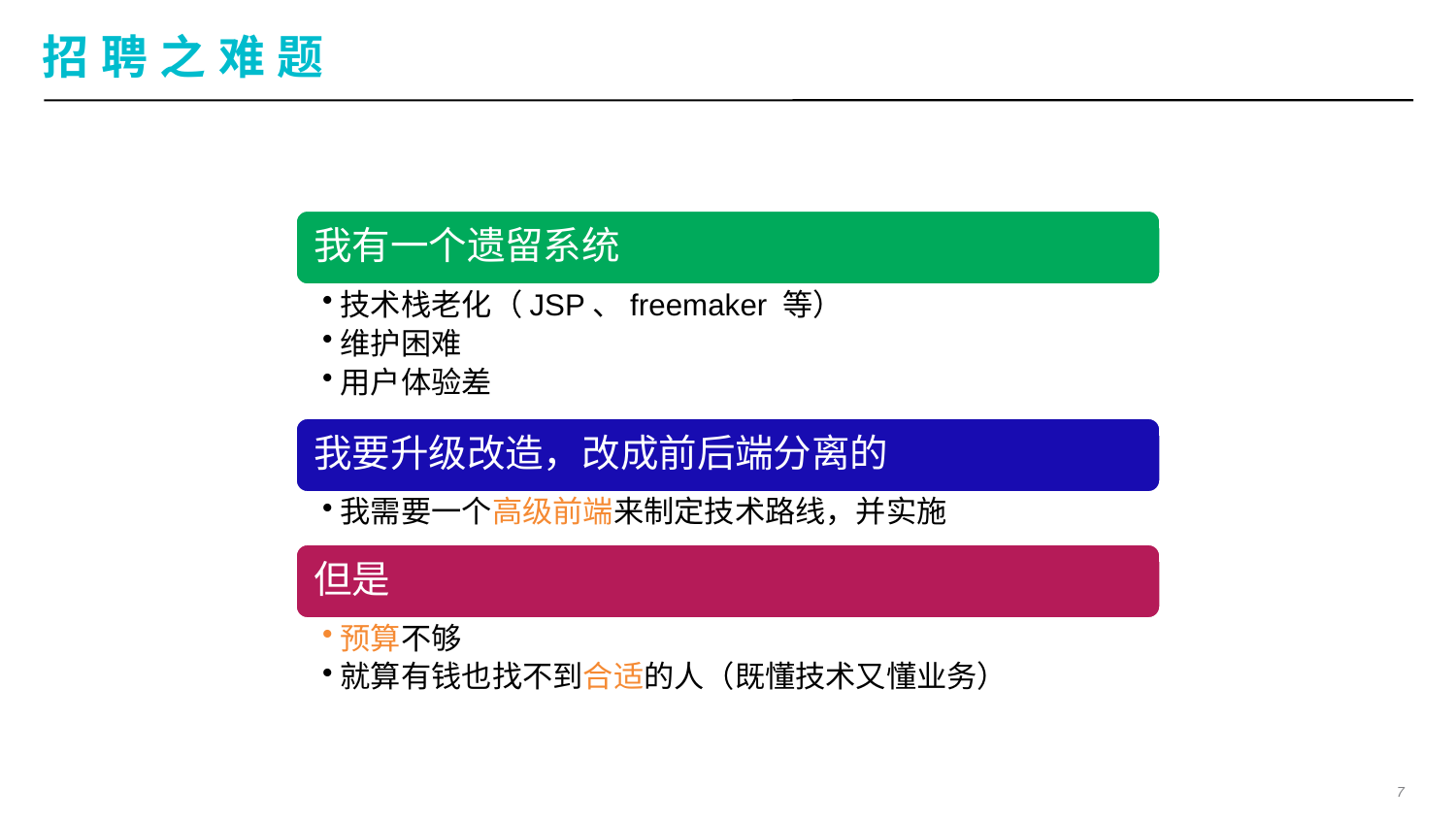

# 招聘之难题
我有一个遗留系统
技术栈老化（JSP、freemaker 等）
维护困难
用户体验差
我要升级改造，改成前后端分离的
我需要一个高级前端来制定技术路线，并实施
但是
预算不够
就算有钱也找不到合适的人（既懂技术又懂业务）
7